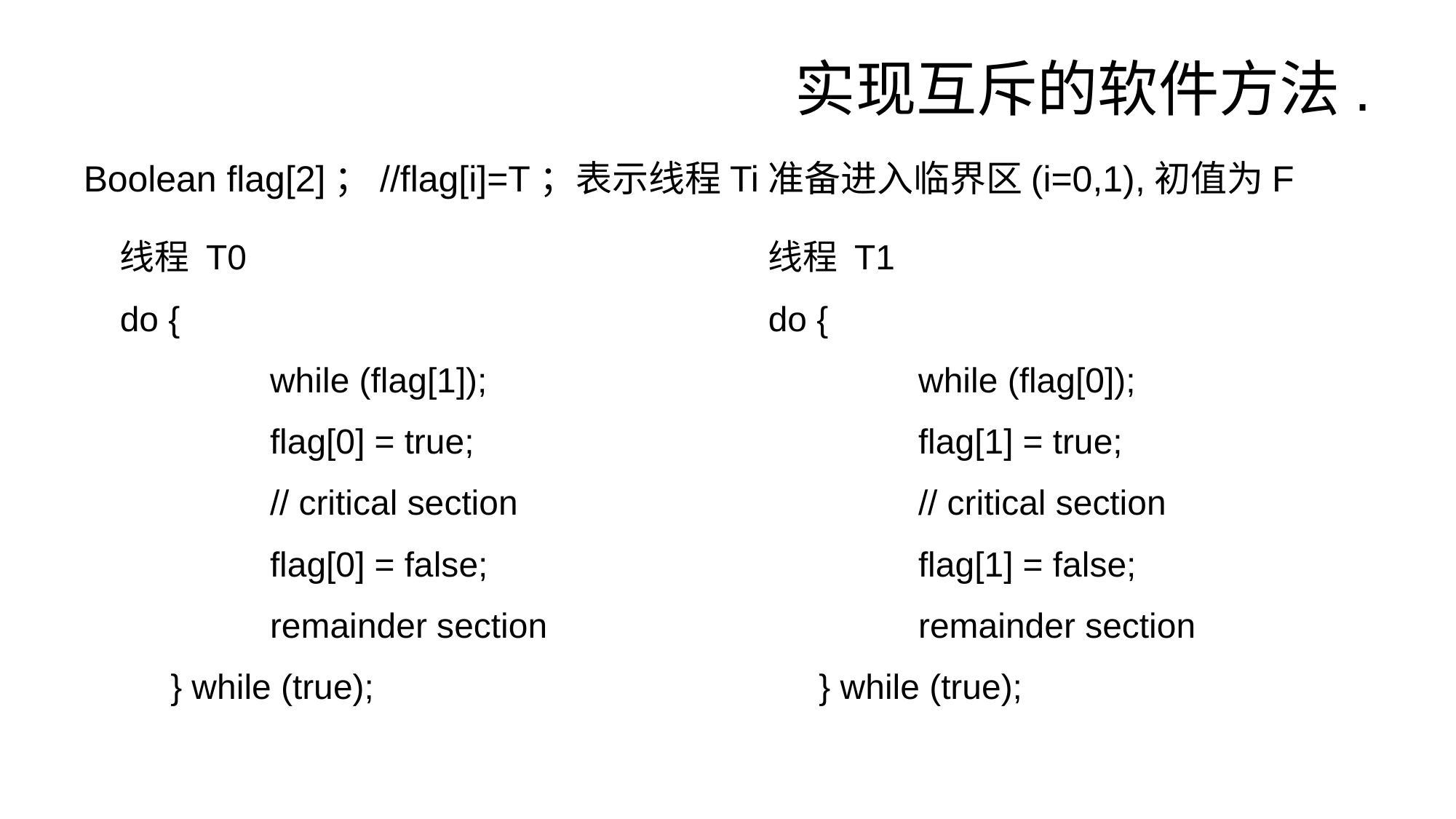

# 实现互斥的软件方法.
Boolean flag[2]；//flag[i]=T；表示线程Ti准备进入临界区(i=0,1),初值为F
线程 T0
do {
		while (flag[1]);
		flag[0] = true;
		// critical section
		flag[0] = false;
		remainder section
	 } while (true);
线程 T1
do {
		while (flag[0]);
		flag[1] = true;
		// critical section
		flag[1] = false;
		remainder section
	 } while (true);